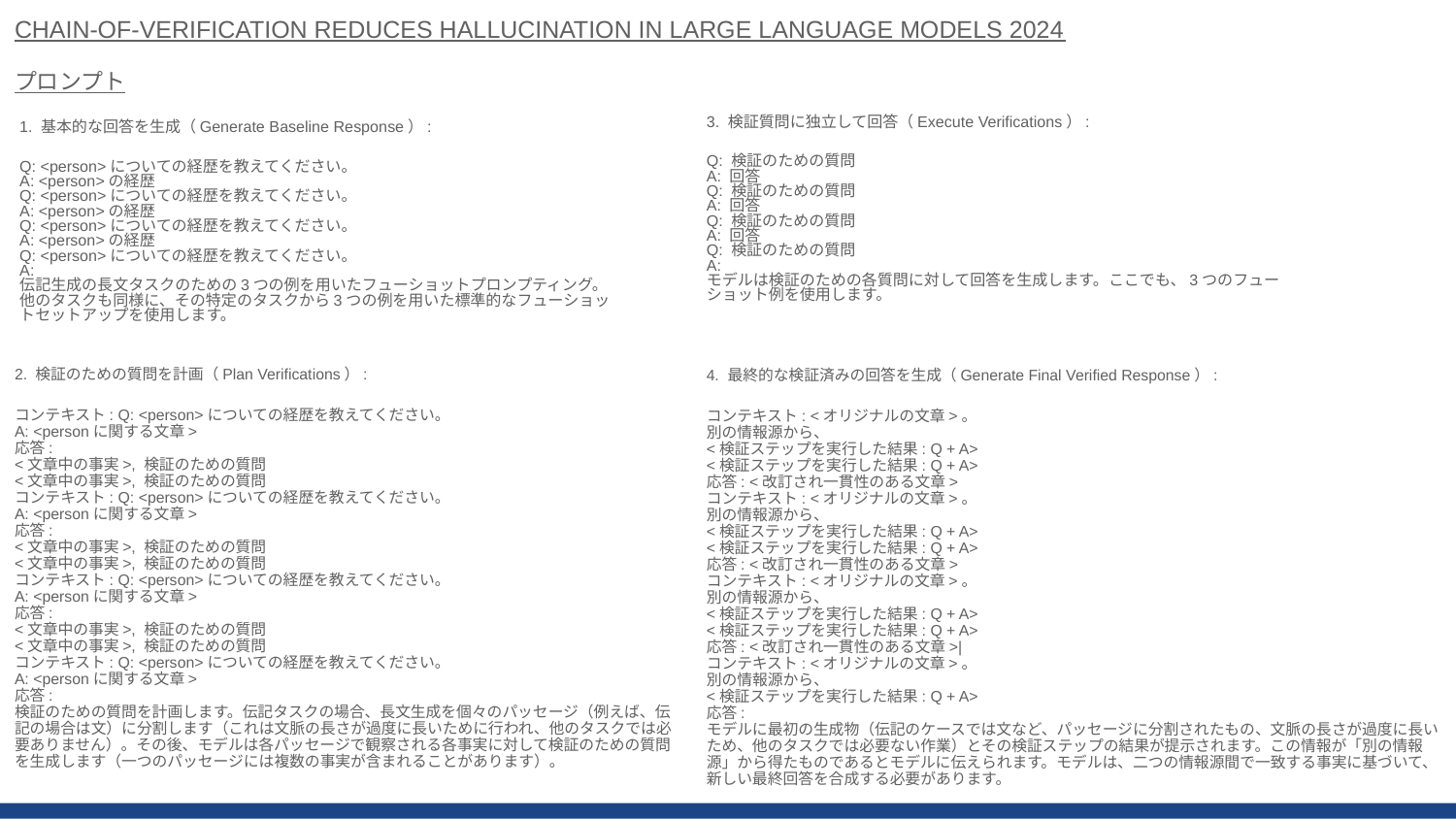

CHAIN-OF-VERIFICATION REDUCES HALLUCINATION IN LARGE LANGUAGE MODELS 2024
プロンプト

3. 検証質問に独立して回答（Execute Verifications）:
Q: 検証のための質問
A: 回答
Q: 検証のための質問
A: 回答
Q: 検証のための質問
A: 回答
Q: 検証のための質問
A:
モデルは検証のための各質問に対して回答を生成します。ここでも、3つのフューショット例を使用します。
1. 基本的な回答を生成（Generate Baseline Response）:
Q: <person>についての経歴を教えてください。
A: <person>の経歴
Q: <person>についての経歴を教えてください。
A: <person>の経歴
Q: <person>についての経歴を教えてください。
A: <person>の経歴
Q: <person>についての経歴を教えてください。
A:
伝記生成の長文タスクのための3つの例を用いたフューショットプロンプティング。他のタスクも同様に、その特定のタスクから3つの例を用いた標準的なフューショットセットアップを使用します。
2. 検証のための質問を計画（Plan Verifications）:
コンテキスト: Q: <person>についての経歴を教えてください。
A: <personに関する文章>
応答:
<文章中の事実>, 検証のための質問
<文章中の事実>, 検証のための質問
コンテキスト: Q: <person>についての経歴を教えてください。
A: <personに関する文章>
応答:
<文章中の事実>, 検証のための質問
<文章中の事実>, 検証のための質問
コンテキスト: Q: <person>についての経歴を教えてください。
A: <personに関する文章>
応答:
<文章中の事実>, 検証のための質問
<文章中の事実>, 検証のための質問
コンテキスト: Q: <person>についての経歴を教えてください。
A: <personに関する文章>
応答:
検証のための質問を計画します。伝記タスクの場合、長文生成を個々のパッセージ（例えば、伝記の場合は文）に分割します（これは文脈の長さが過度に長いために行われ、他のタスクでは必要ありません）。その後、モデルは各パッセージで観察される各事実に対して検証のための質問を生成します（一つのパッセージには複数の事実が含まれることがあります）。
4. 最終的な検証済みの回答を生成（Generate Final Verified Response）:
コンテキスト: <オリジナルの文章>。
別の情報源から、
<検証ステップを実行した結果: Q + A>
<検証ステップを実行した結果: Q + A>
応答: <改訂され一貫性のある文章>
コンテキスト: <オリジナルの文章>。
別の情報源から、
<検証ステップを実行した結果: Q + A>
<検証ステップを実行した結果: Q + A>
応答: <改訂され一貫性のある文章>
コンテキスト: <オリジナルの文章>。
別の情報源から、
<検証ステップを実行した結果: Q + A>
<検証ステップを実行した結果: Q + A>
応答: <改訂され一貫性のある文章>|
コンテキスト: <オリジナルの文章>。
別の情報源から、
<検証ステップを実行した結果: Q + A>
応答:
モデルに最初の生成物（伝記のケースでは文など、パッセージに分割されたもの、文脈の長さが過度に長いため、他のタスクでは必要ない作業）とその検証ステップの結果が提示されます。この情報が「別の情報源」から得たものであるとモデルに伝えられます。モデルは、二つの情報源間で一致する事実に基づいて、新しい最終回答を合成する必要があります。